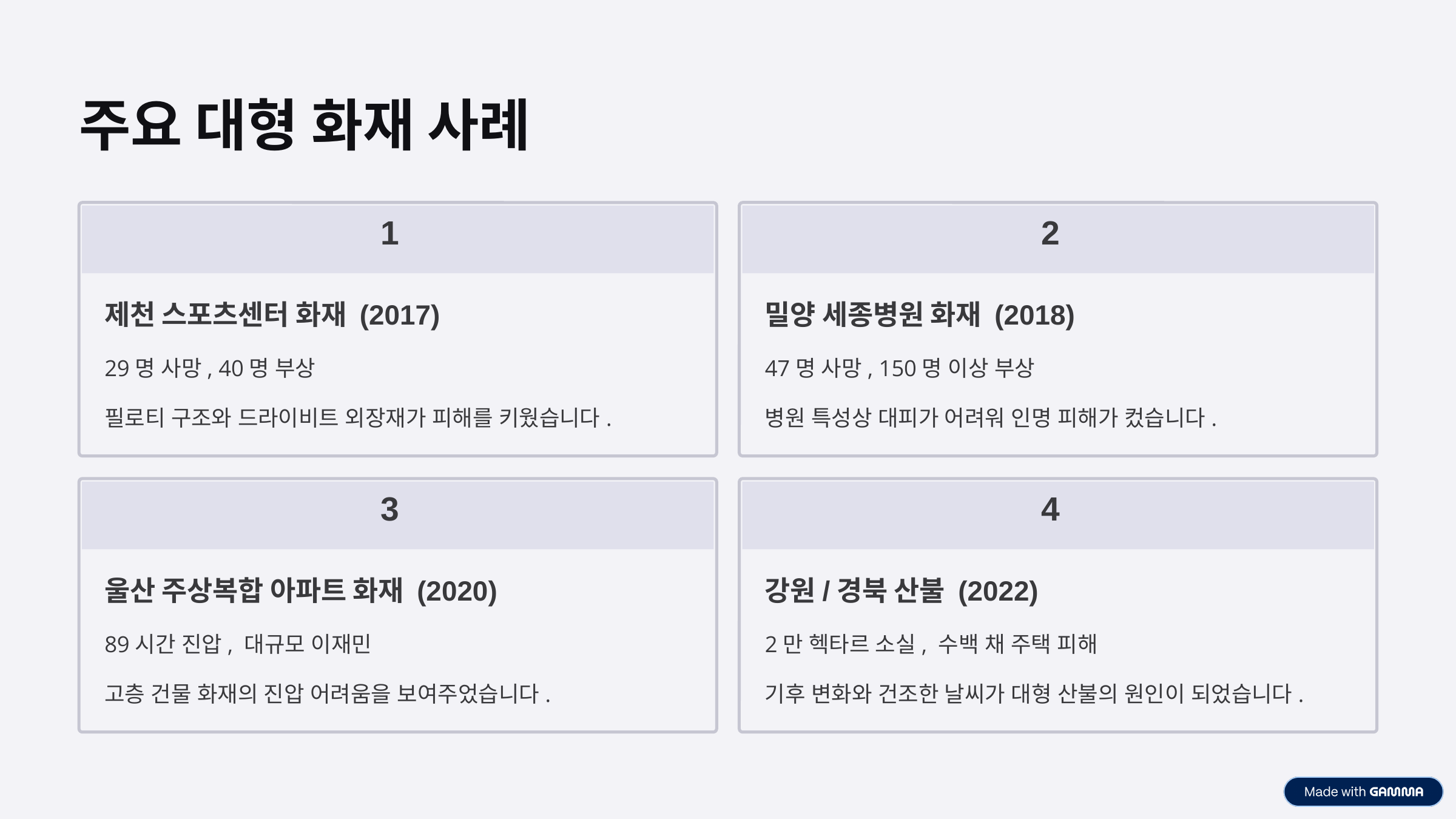

주요 대형 화재 사례

1
2
제천 스포츠센터 화재 (2017)
밀양 세종병원 화재 (2018)
29명 사망, 40명 부상
47명 사망, 150명 이상 부상
필로티 구조와 드라이비트 외장재가 피해를 키웠습니다.
병원 특성상 대피가 어려워 인명 피해가 컸습니다.

3
4
울산 주상복합 아파트 화재 (2020)
강원/경북 산불 (2022)
89시간 진압, 대규모 이재민
2만 헥타르 소실, 수백 채 주택 피해
고층 건물 화재의 진압 어려움을 보여주었습니다.
기후 변화와 건조한 날씨가 대형 산불의 원인이 되었습니다.